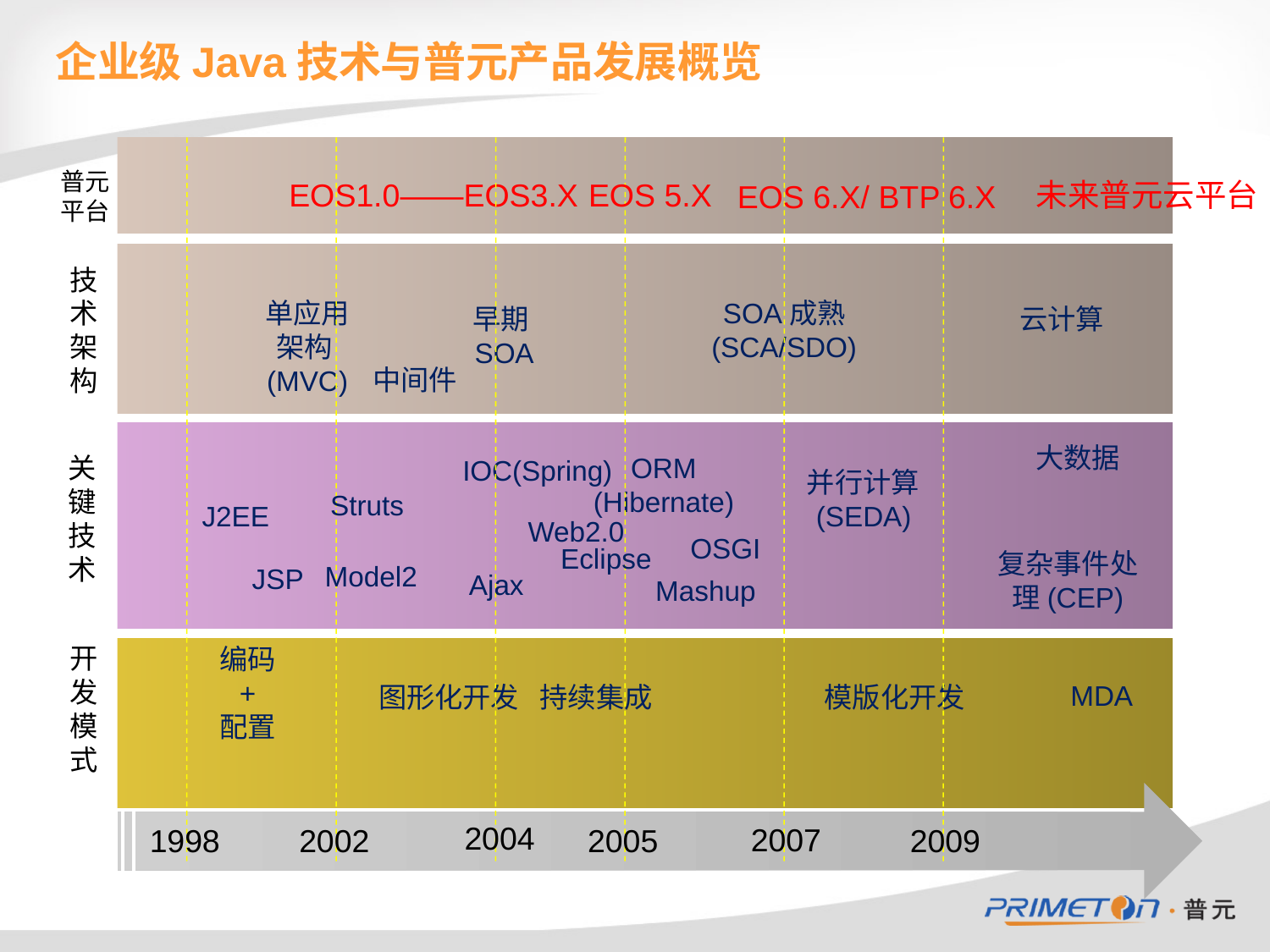

企业级Java技术与普元产品发展概览

普元平台
EOS1.0——EOS3.X
EOS 5.X
未来普元云平台
EOS 6.X/ BTP 6.X

技术架构
单应用架构(MVC)
SOA成熟
(SCA/SDO)
云计算
早期SOA
中间件

大数据
关键技术
ORM
(Hibernate)
IOC(Spring)
并行计算(SEDA)
Struts
J2EE
Web2.0
OSGI
Eclipse
复杂事件处理(CEP)
Model2
JSP
Ajax
Mashup
开发模式
编码
+
配置

MDA
图形化开发
持续集成
模版化开发

2004
2007
1998
2002
2005
2009